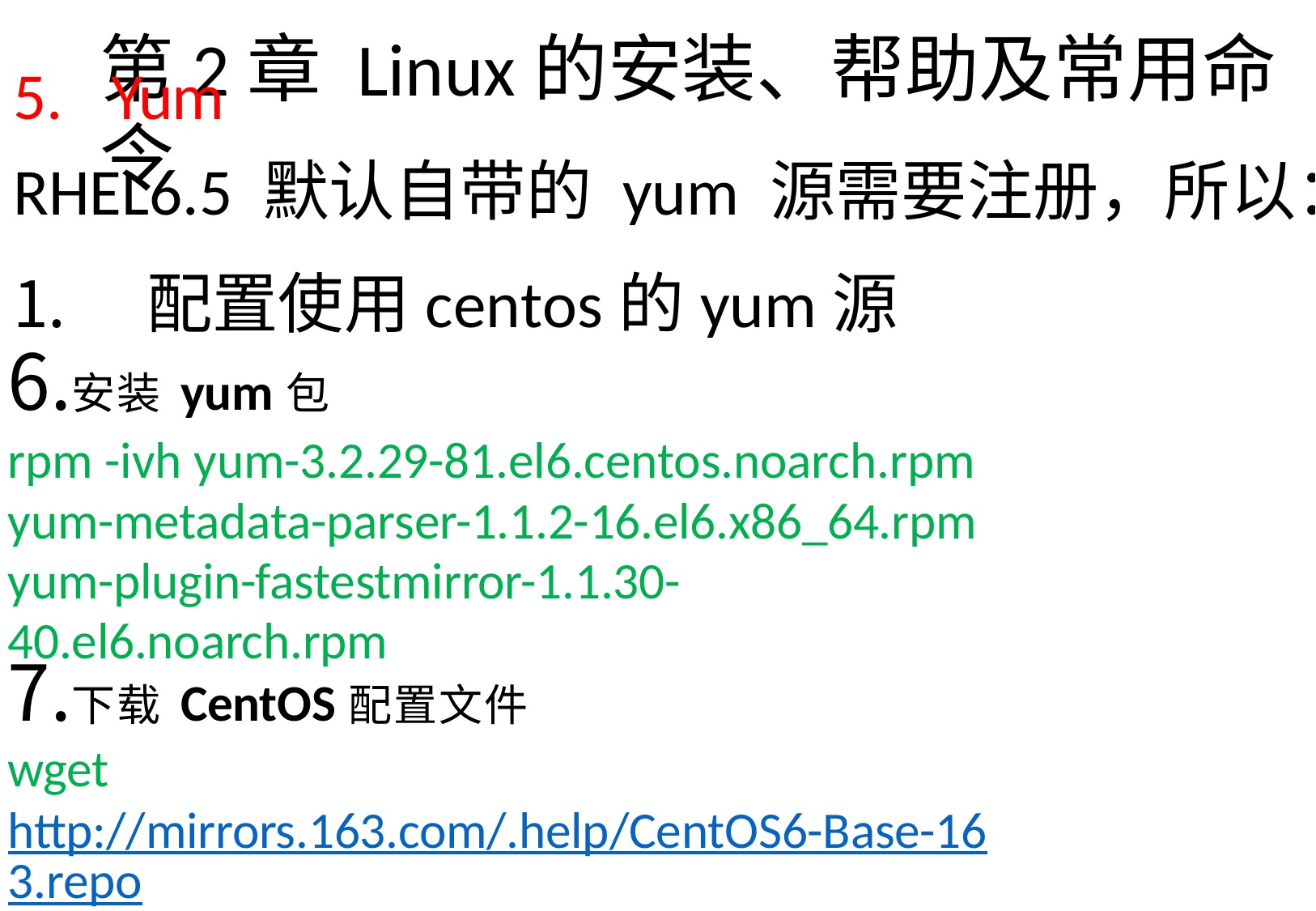

Yum
RHEL6.5 默认自带的 yum 源需要注册，所以：
配置使用centos的yum源
安装yum包
rpm -ivh yum-3.2.29-81.el6.centos.noarch.rpm  yum-metadata-parser-1.1.2-16.el6.x86_64.rpm
yum-plugin-fastestmirror-1.1.30-40.el6.noarch.rpm
下载CentOS配置文件
wget http://mirrors.163.com/.help/CentOS6-Base-163.repo
下载CentOS配置文件
cd	/etc/yum.repos.d/
wget	http://mirrors.163.com/.help/CentOS6-Base-163.repo
# 第2章Linux的安装、帮助及常用命令